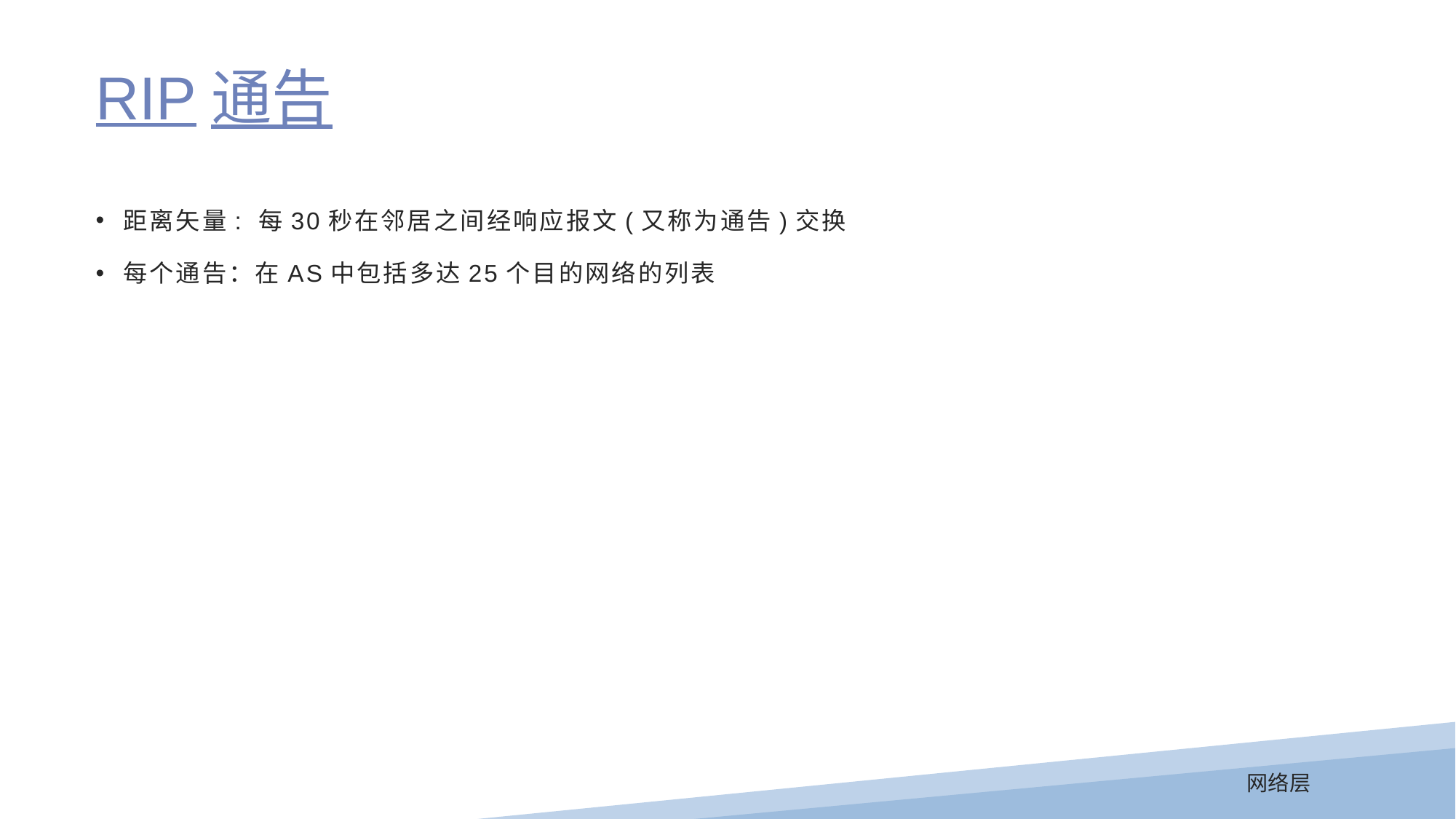

RIP通告
距离矢量: 每30秒在邻居之间经响应报文(又称为通告)交换
每个通告：在AS中包括多达25个目的网络的列表

网络层
34